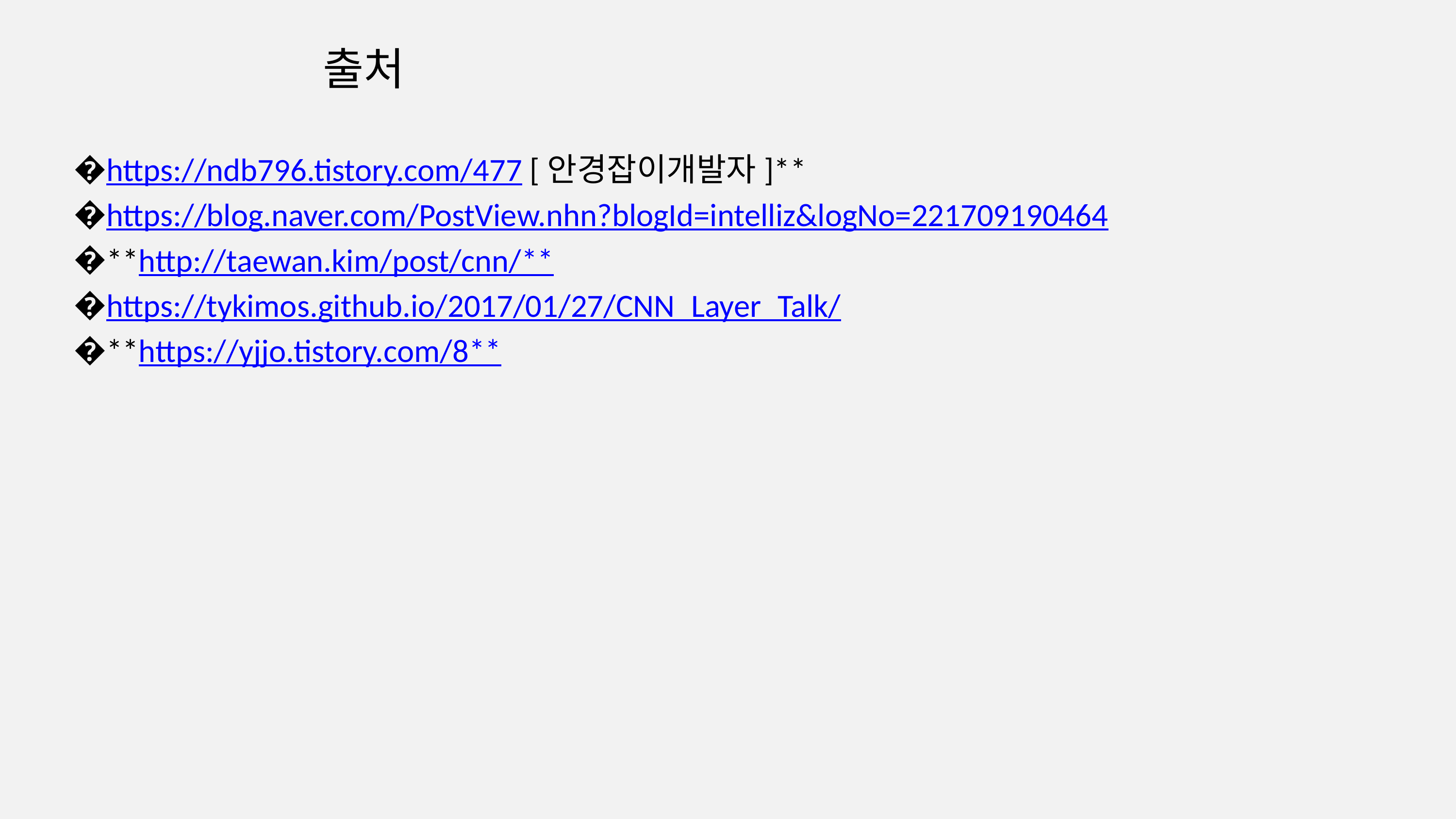

# 출처
https://ndb796.tistory.com/477 [안경잡이개발자]**
https://blog.naver.com/PostView.nhn?blogId=intelliz&logNo=221709190464
**http://taewan.kim/post/cnn/**
https://tykimos.github.io/2017/01/27/CNN_Layer_Talk/
**https://yjjo.tistory.com/8**